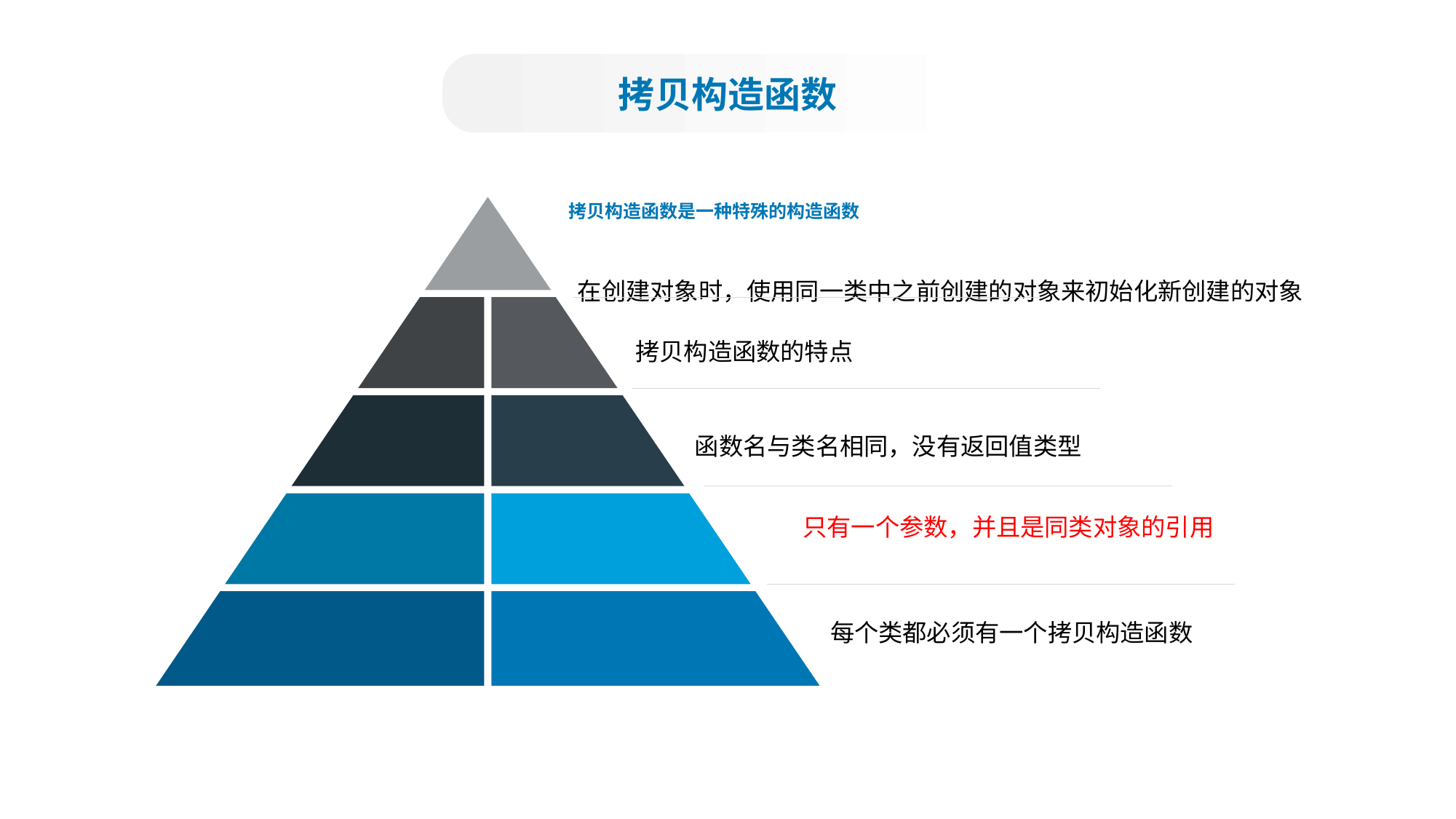

拷贝构造函数
拷贝构造函数是一种特殊的构造函数
在创建对象时，使用同一类中之前创建的对象来初始化新创建的对象

拷贝构造函数的特点
函数名与类名相同，没有返回值类型
只有一个参数，并且是同类对象的引用
每个类都必须有一个拷贝构造函数